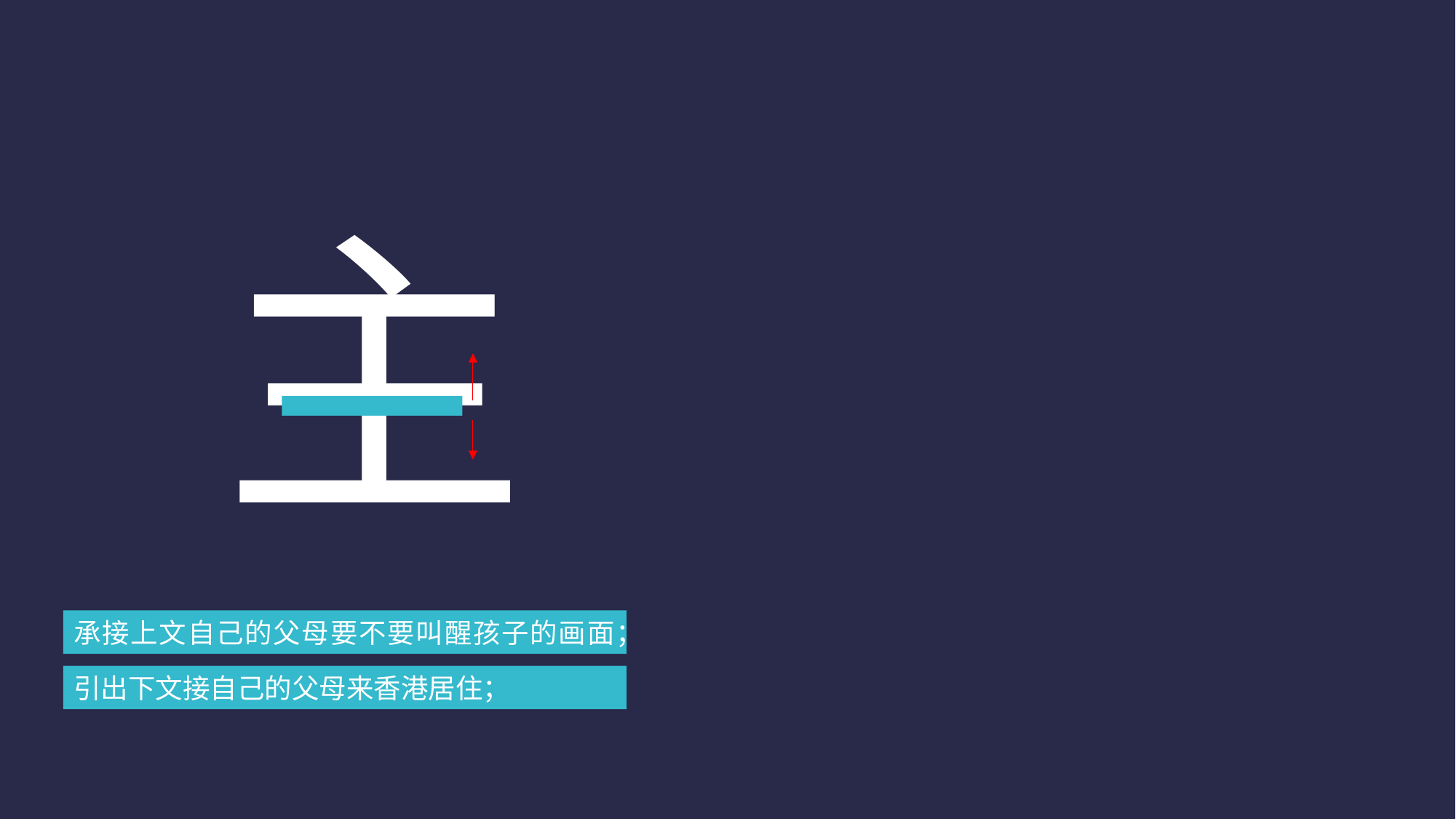

主

承接上文自己的父母要不要叫醒孩子的画面；
引出下文接自己的父母来香港居住；